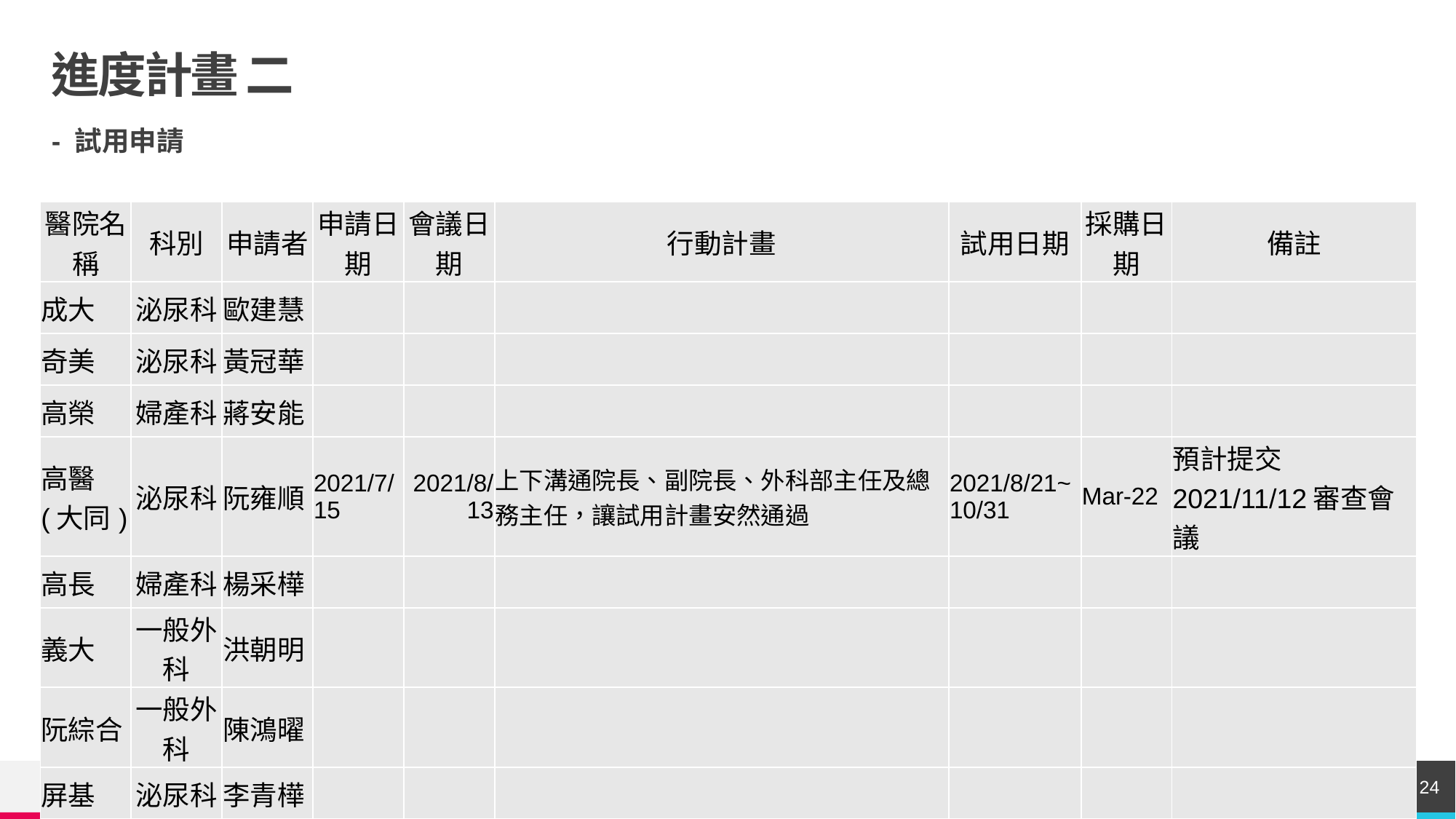

# 進度計畫 二
- 試用申請
| 醫院名稱 | 科別 | 申請者 | 申請日期 | 會議日期 | 行動計畫 | 試用日期 | 採購日期 | 備註 |
| --- | --- | --- | --- | --- | --- | --- | --- | --- |
| 成大 | 泌尿科 | 歐建慧 |  |  |  |  |  |  |
| 奇美 | 泌尿科 | 黃冠華 |  |  |  |  |  |  |
| 高榮 | 婦產科 | 蔣安能 |  |  |  |  |  |  |
| 高醫 (大同) | 泌尿科 | 阮雍順 | 2021/7/15 | 2021/8/13 | 上下溝通院長、副院長、外科部主任及總務主任，讓試用計畫安然通過 | 2021/8/21~10/31 | Mar-22 | 預計提交2021/11/12審查會議 |
| 高長 | 婦產科 | 楊采樺 |  |  |  |  |  |  |
| 義大 | 一般外科 | 洪朝明 |  |  |  |  |  |  |
| 阮綜合 | 一般外科 | 陳鴻曜 |  |  |  |  |  |  |
| 屏基 | 泌尿科 | 李青樺 |  |  |  |  |  |  |
24
2021 - AMI - COMPANY IMAGE